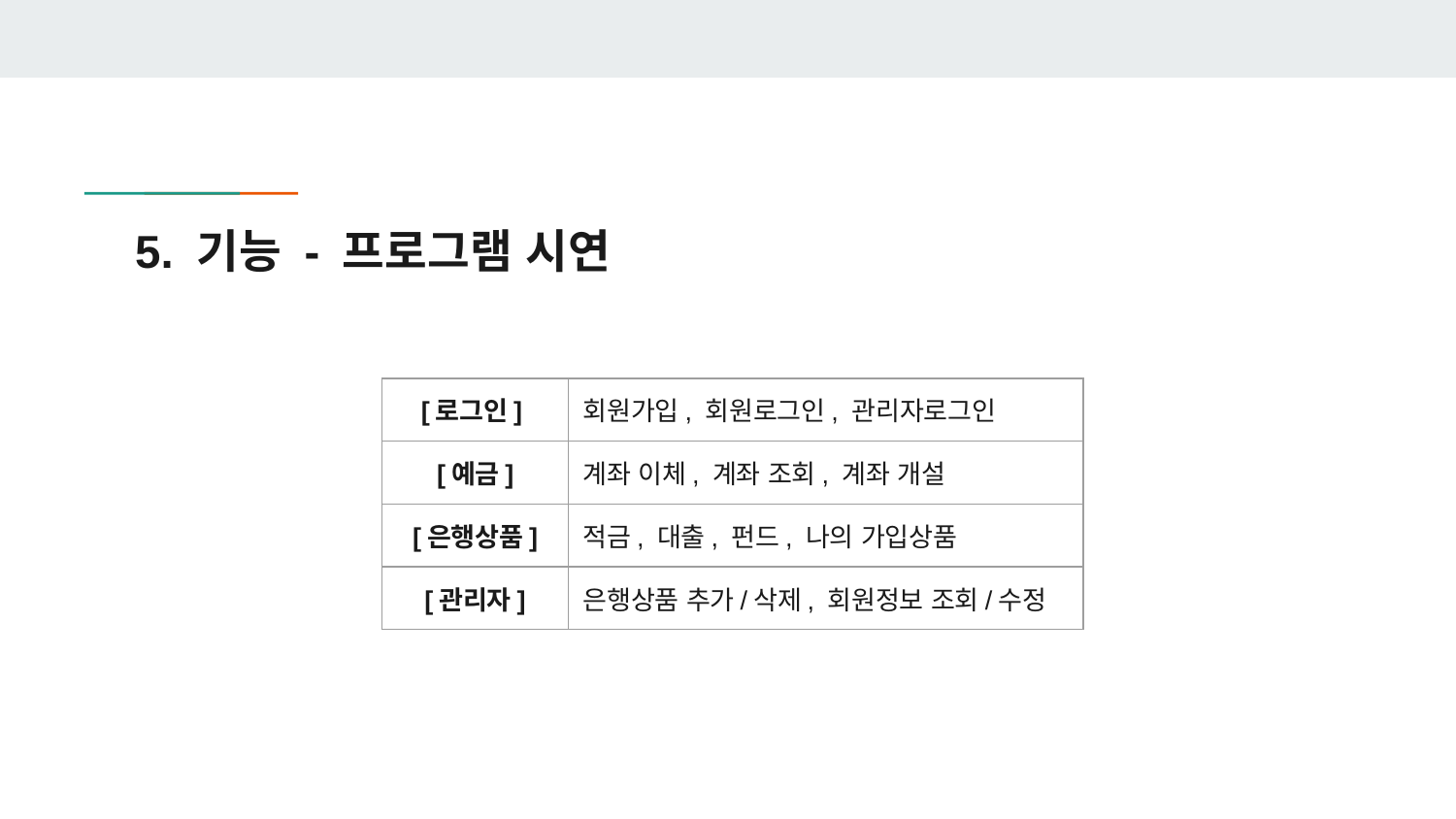

# 5. 기능 - 프로그램 시연
| [로그인] | 회원가입, 회원로그인, 관리자로그인 |
| --- | --- |
| [예금] | 계좌 이체, 계좌 조회, 계좌 개설 |
| [은행상품] | 적금, 대출, 펀드, 나의 가입상품 |
| [관리자] | 은행상품 추가/삭제, 회원정보 조회/수정 |